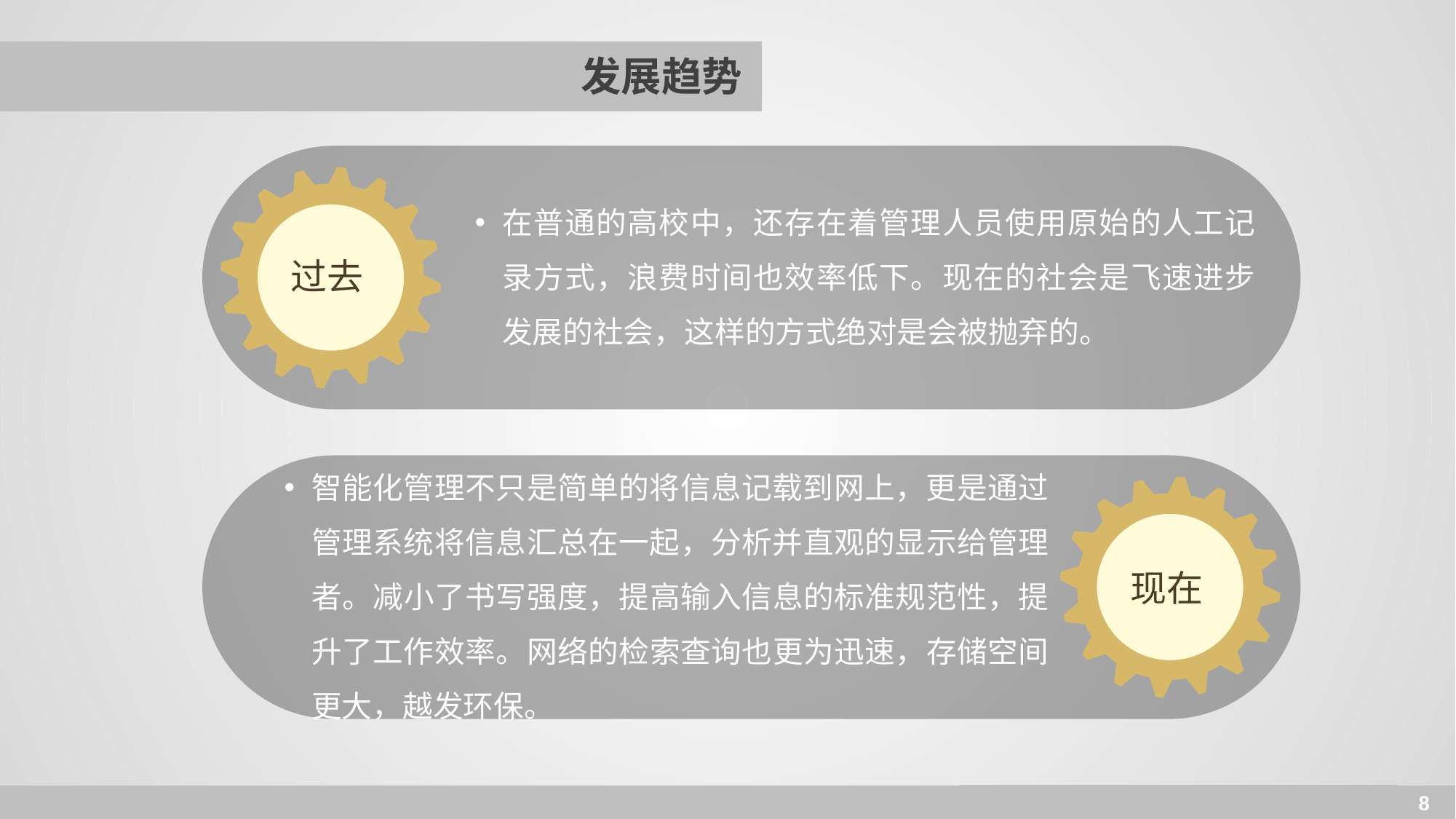

# 发展趋势

在普通的高校中，还存在着管理人员使用原始的人工记录方式，浪费时间也效率低下。现在的社会是飞速进步发展的社会，这样的方式绝对是会被抛弃的。
过去
智能化管理不只是简单的将信息记载到网上，更是通过管理系统将信息汇总在一起，分析并直观的显示给管理者。减小了书写强度，提高输入信息的标准规范性，提升了工作效率。网络的检索查询也更为迅速，存储空间更大，越发环保。

现在